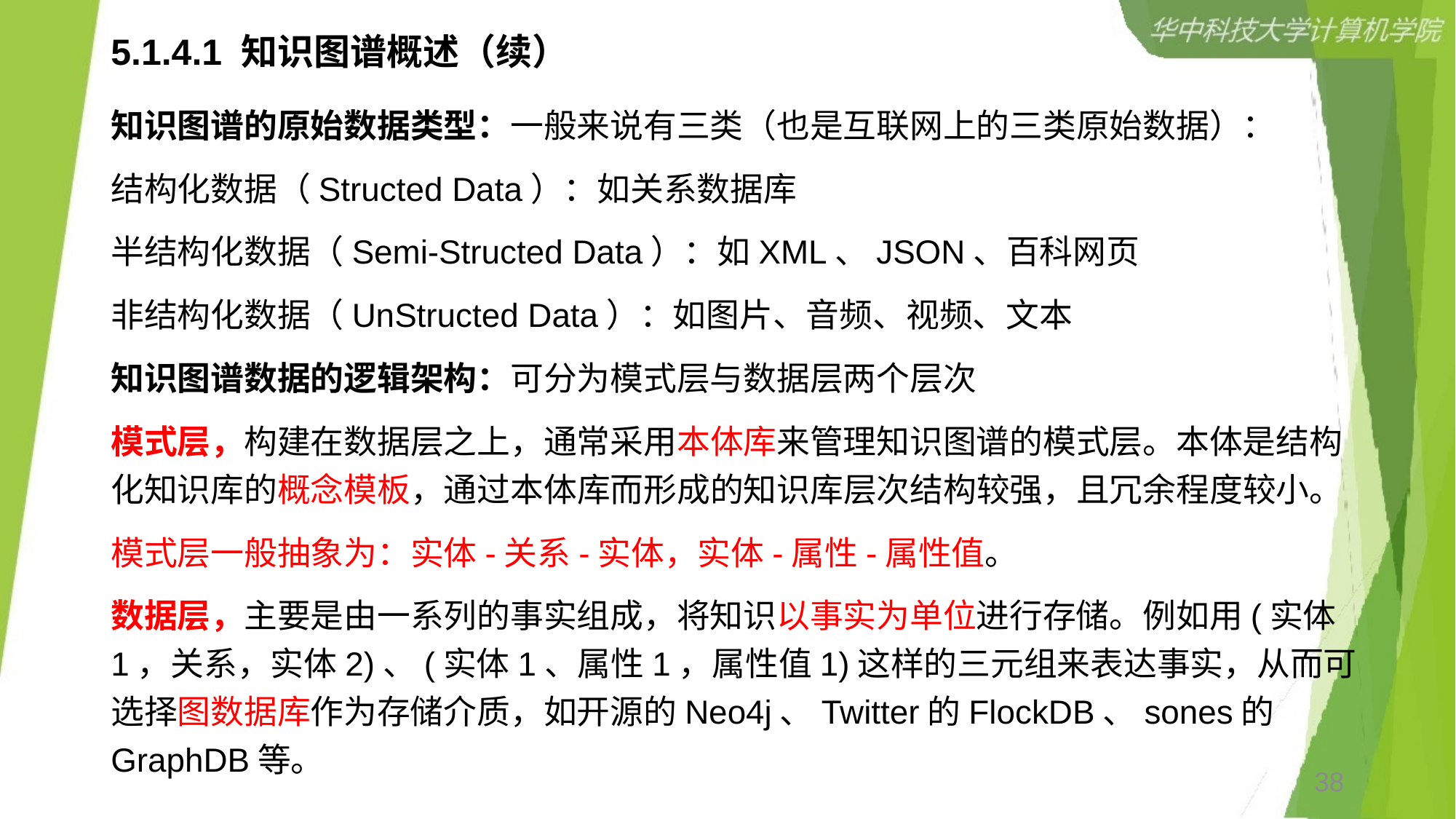

# 5.1.4.1 知识图谱概述（续）
知识图谱的原始数据类型：一般来说有三类（也是互联网上的三类原始数据）：
结构化数据（Structed Data）：如关系数据库
半结构化数据（Semi-Structed Data）：如XML、JSON、百科网页
非结构化数据（UnStructed Data）：如图片、音频、视频、文本
知识图谱数据的逻辑架构：可分为模式层与数据层两个层次
模式层，构建在数据层之上，通常采用本体库来管理知识图谱的模式层。本体是结构化知识库的概念模板，通过本体库而形成的知识库层次结构较强，且冗余程度较小。
模式层一般抽象为：实体-关系-实体，实体-属性-属性值。
数据层，主要是由一系列的事实组成，将知识以事实为单位进行存储。例如用(实体1，关系，实体2)、(实体1、属性1，属性值1)这样的三元组来表达事实，从而可选择图数据库作为存储介质，如开源的Neo4j、Twitter的FlockDB、sones的GraphDB等。

38